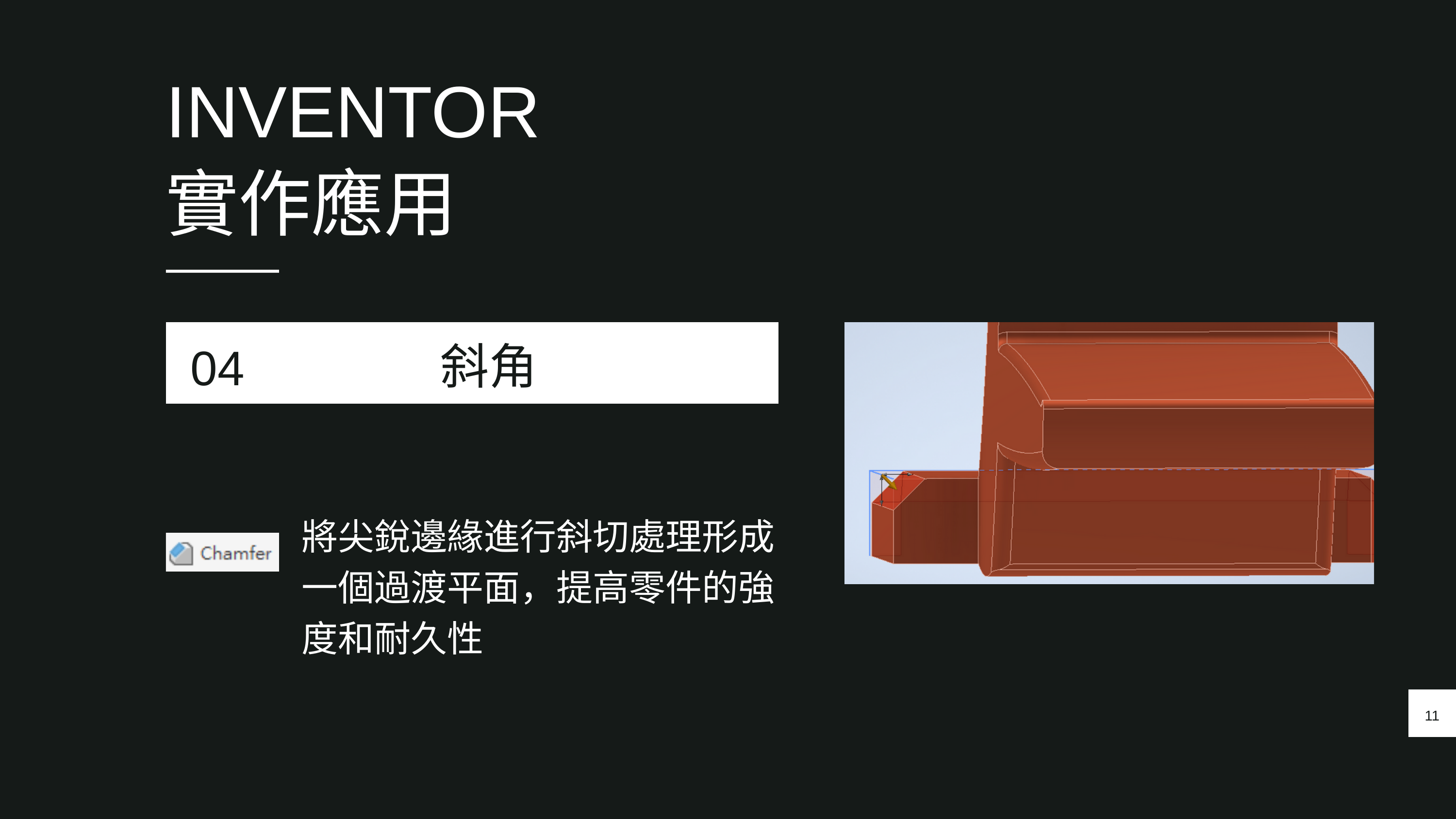

INVENTOR實作應用

  斜角

04
將尖銳邊緣進行斜切處理形成一個過渡平面，提高零件的強度和耐久性

11